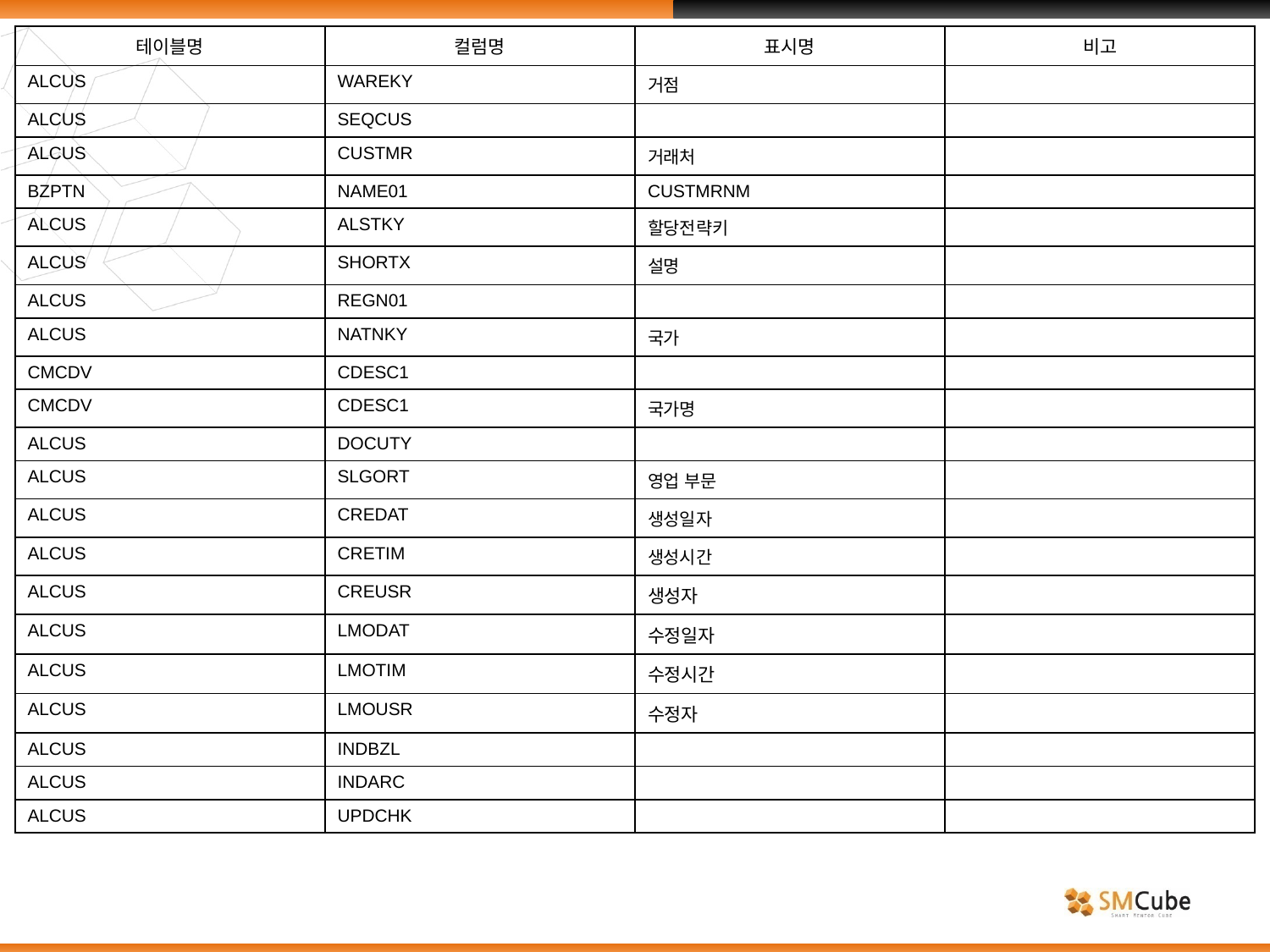

| 테이블명 | 컬럼명 | 표시명 | 비고 |
| --- | --- | --- | --- |
| ALCUS | WAREKY | 거점 |  |
| ALCUS | SEQCUS |  |  |
| ALCUS | CUSTMR | 거래처 |  |
| BZPTN | NAME01 | CUSTMRNM |  |
| ALCUS | ALSTKY | 할당전략키 |  |
| ALCUS | SHORTX | 설명 |  |
| ALCUS | REGN01 |  |  |
| ALCUS | NATNKY | 국가 |  |
| CMCDV | CDESC1 |  |  |
| CMCDV | CDESC1 | 국가명 |  |
| ALCUS | DOCUTY |  |  |
| ALCUS | SLGORT | 영업 부문 |  |
| ALCUS | CREDAT | 생성일자 |  |
| ALCUS | CRETIM | 생성시간 |  |
| ALCUS | CREUSR | 생성자 |  |
| ALCUS | LMODAT | 수정일자 |  |
| ALCUS | LMOTIM | 수정시간 |  |
| ALCUS | LMOUSR | 수정자 |  |
| ALCUS | INDBZL |  |  |
| ALCUS | INDARC |  |  |
| ALCUS | UPDCHK |  |  |